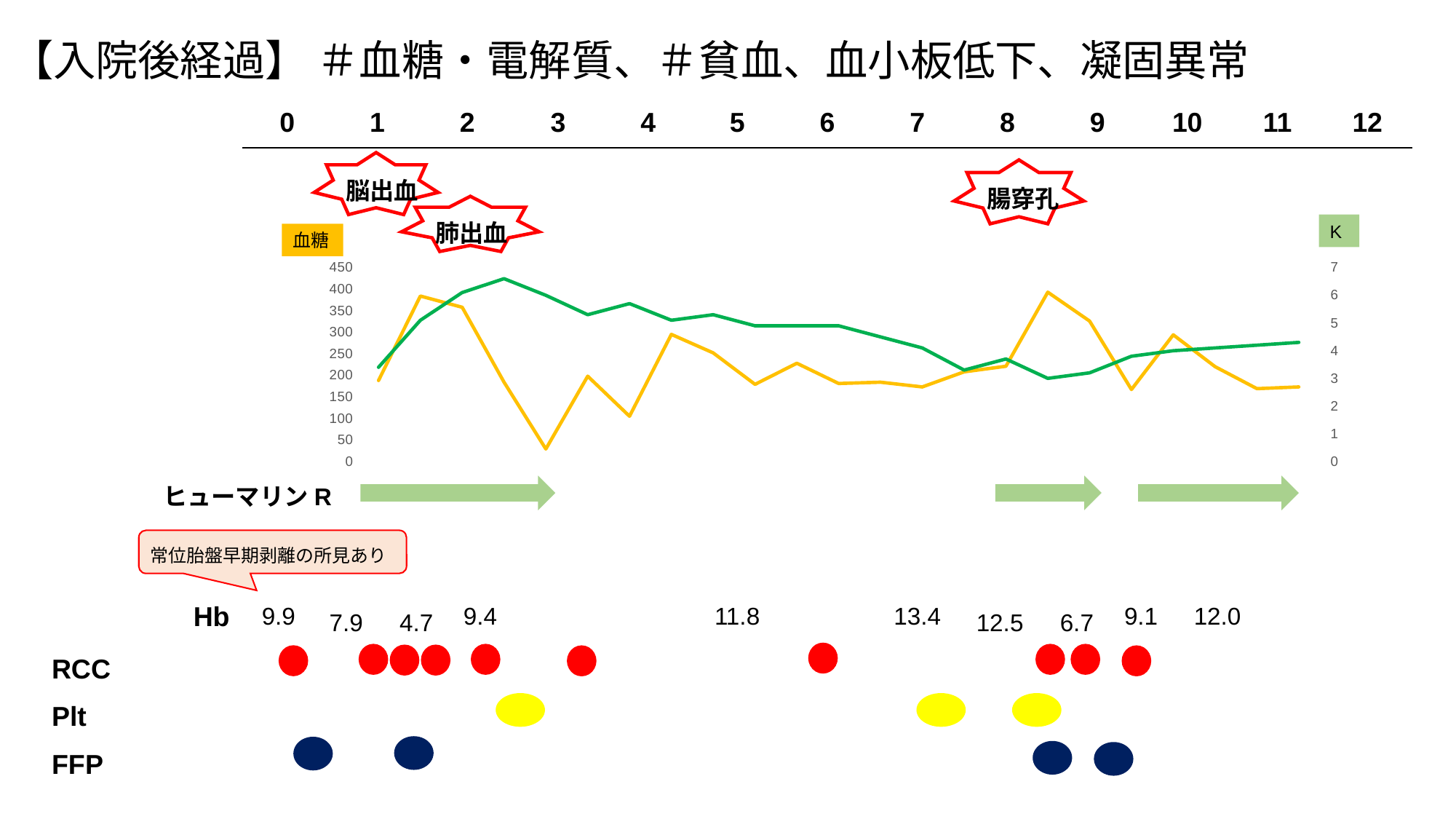

【入院後経過】 ＃血糖・電解質、＃貧血、血小板低下、凝固異常
| 0 | 1 | 2 | 3 | 4 | 5 | 6 | 7 | 8 | 9 | 10 | 11 | 12 |
| --- | --- | --- | --- | --- | --- | --- | --- | --- | --- | --- | --- | --- |

脳出血

腸穿孔

肺出血
K
血糖

### Chart

| Category | 血糖 | K |
|---|---|---|
ヒューマリンR

常位胎盤早期剥離の所見あり
Hb
| 9.9 | 7.9　4.7 | 9.4 |  |  | 11.8 |  | 13.4 | 12.5　6.7 | 9.1 | 12.0 |  |  |
| --- | --- | --- | --- | --- | --- | --- | --- | --- | --- | --- | --- | --- |

RCC

Plt

FFP